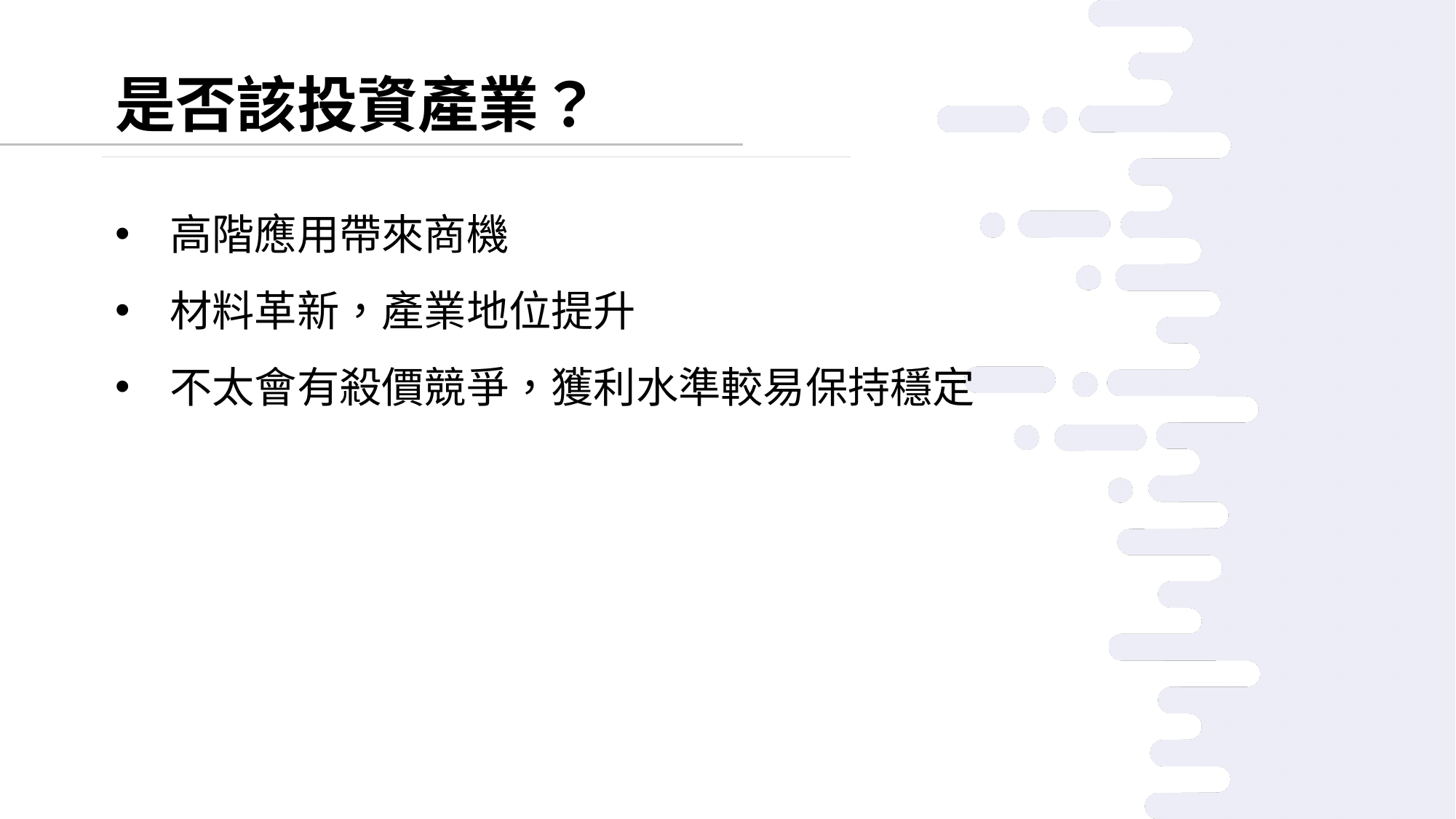

是否該投資產業？
高階應用帶來商機
材料革新，產業地位提升
不太會有殺價競爭，獲利水準較易保持穩定